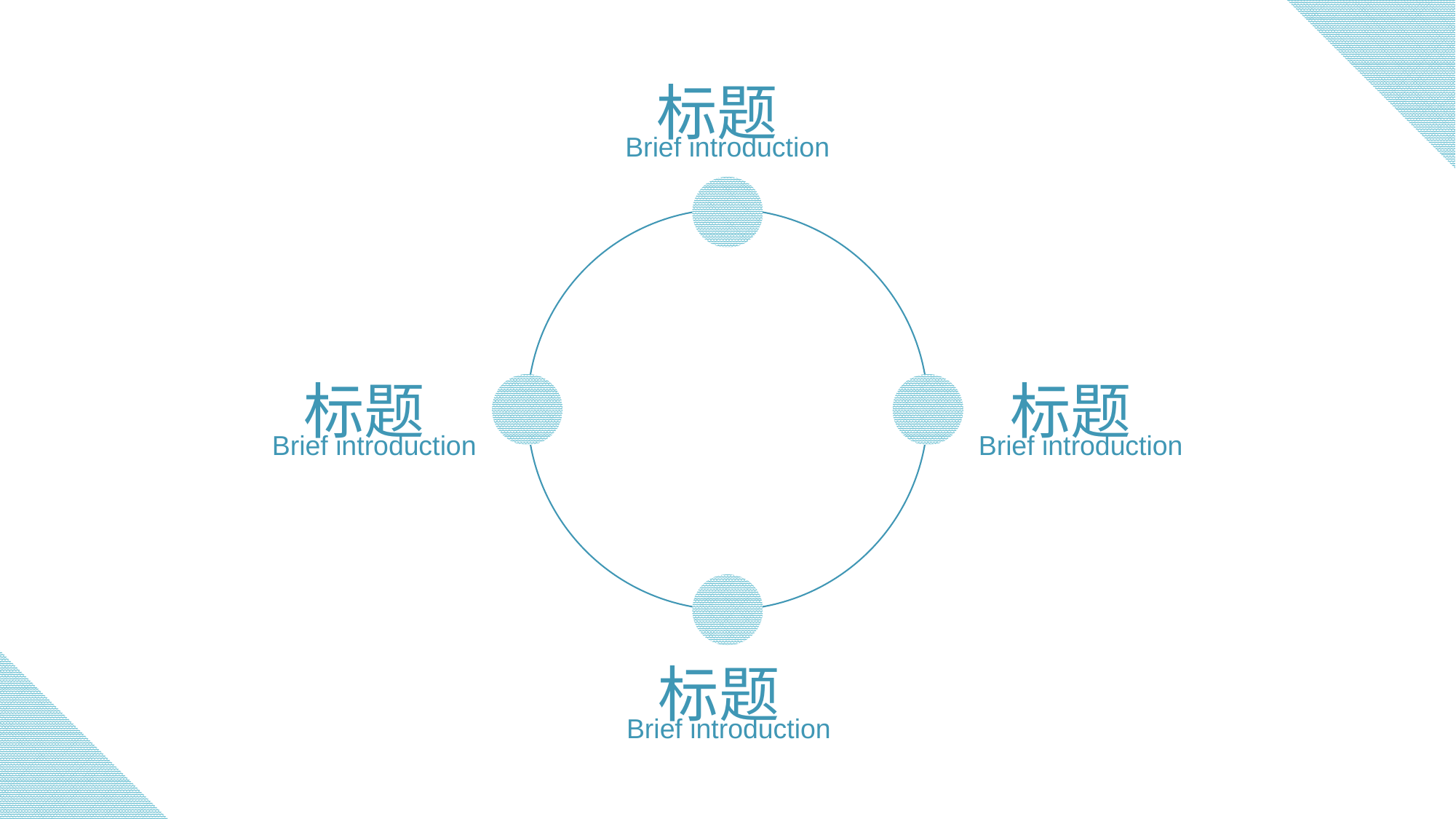

标题
Brief introduction

标题
标题

Brief introduction
Brief introduction

标题
Brief introduction